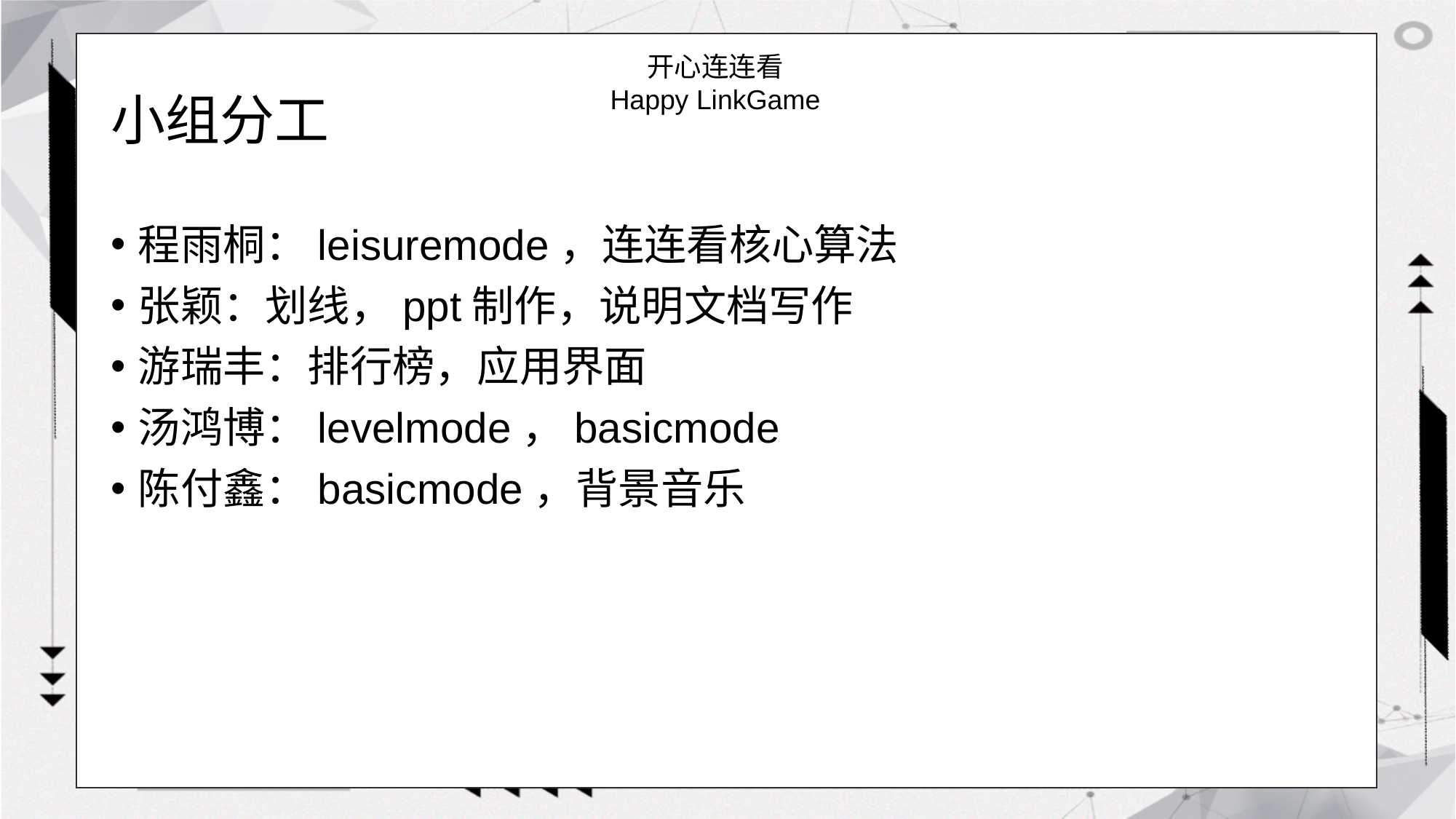

# 小组分工
开心连连看
Happy LinkGame
程雨桐：leisuremode，连连看核心算法
张颖：划线，ppt制作，说明文档写作
游瑞丰：排行榜，应用界面
汤鸿博：levelmode，basicmode
陈付鑫：basicmode，背景音乐